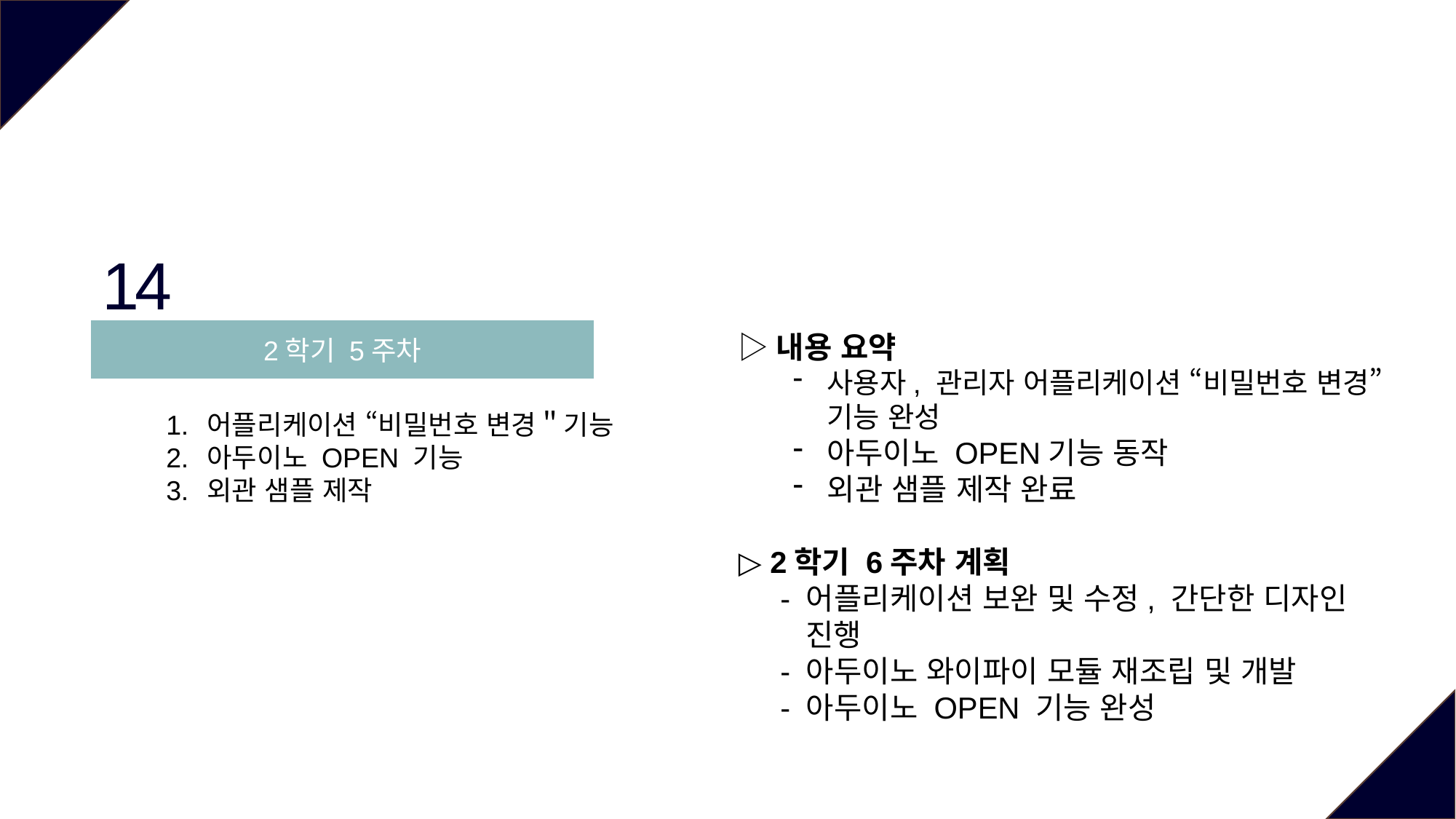

14
2학기 5주차
▷내용 요약
사용자, 관리자 어플리케이션 “비밀번호 변경” 기능 완성
아두이노 OPEN기능 동작
외관 샘플 제작 완료

▷ 2학기 6주차 계획
     - 어플리케이션 보완 및 수정, 간단한 디자인
       진행
     - 아두이노 와이파이 모듈 재조립 및 개발
     - 아두이노 OPEN 기능 완성
어플리케이션 “비밀번호 변경＂기능
아두이노 OPEN 기능
외관 샘플 제작